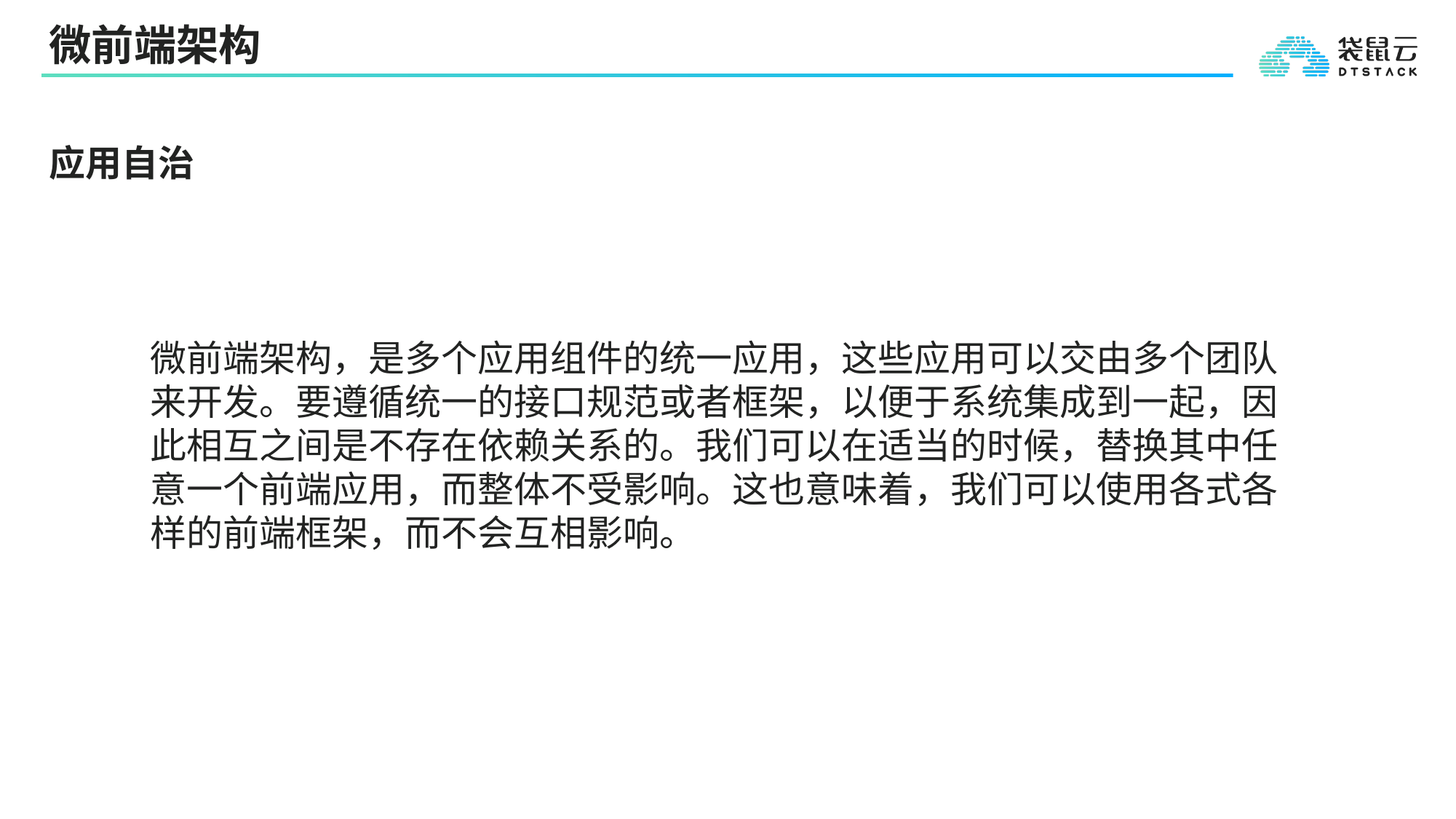

# 微前端架构
应用自治
微前端架构，是多个应用组件的统一应用，这些应用可以交由多个团队来开发。要遵循统一的接口规范或者框架，以便于系统集成到一起，因此相互之间是不存在依赖关系的。我们可以在适当的时候，替换其中任意一个前端应用，而整体不受影响。这也意味着，我们可以使用各式各样的前端框架，而不会互相影响。